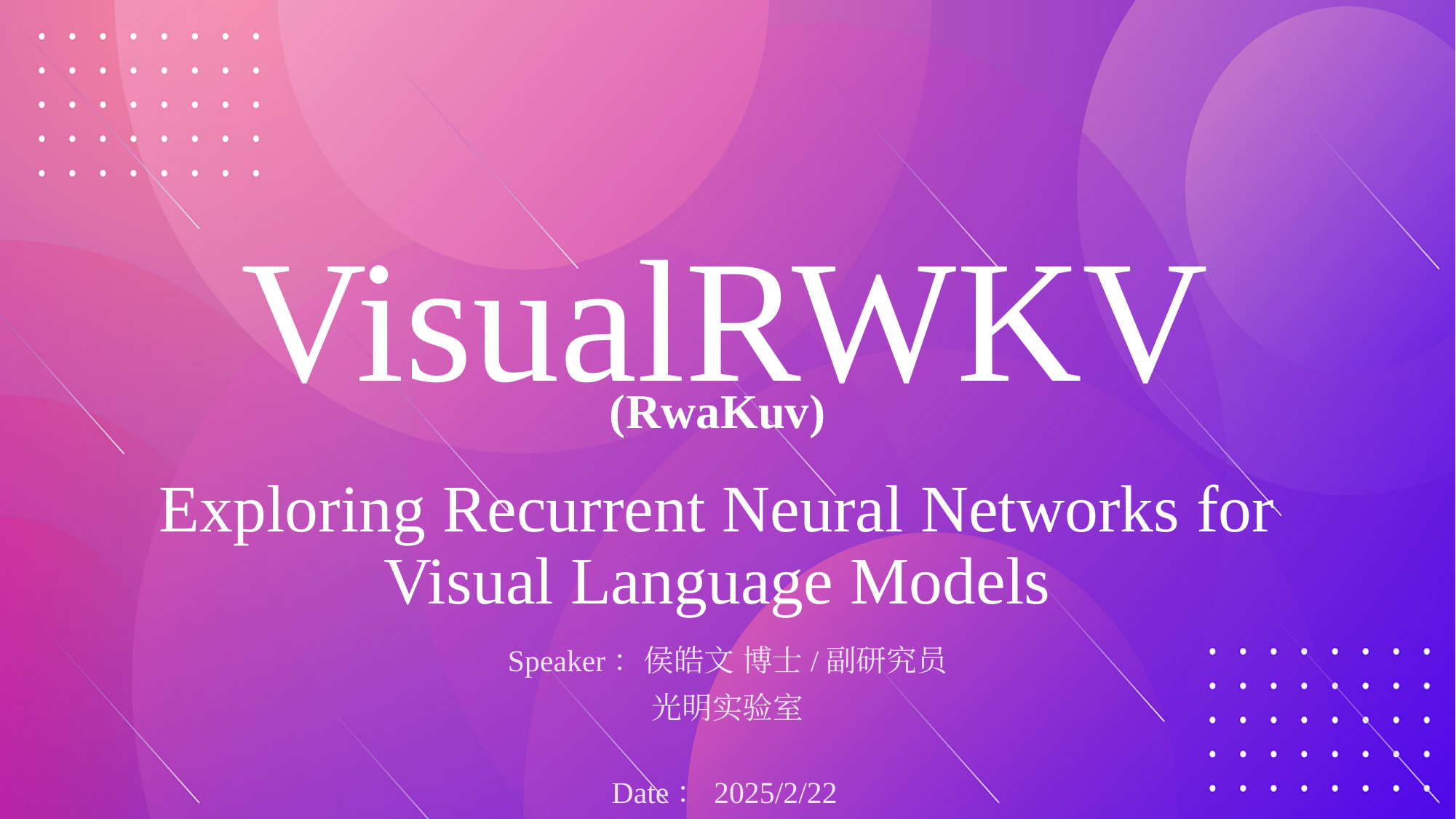

# VisualRWKV
(RwaKuv)
Exploring Recurrent Neural Networks for Visual Language Models
Speaker：侯皓文 博士/副研究员
光明实验室
Date：2025/2/22